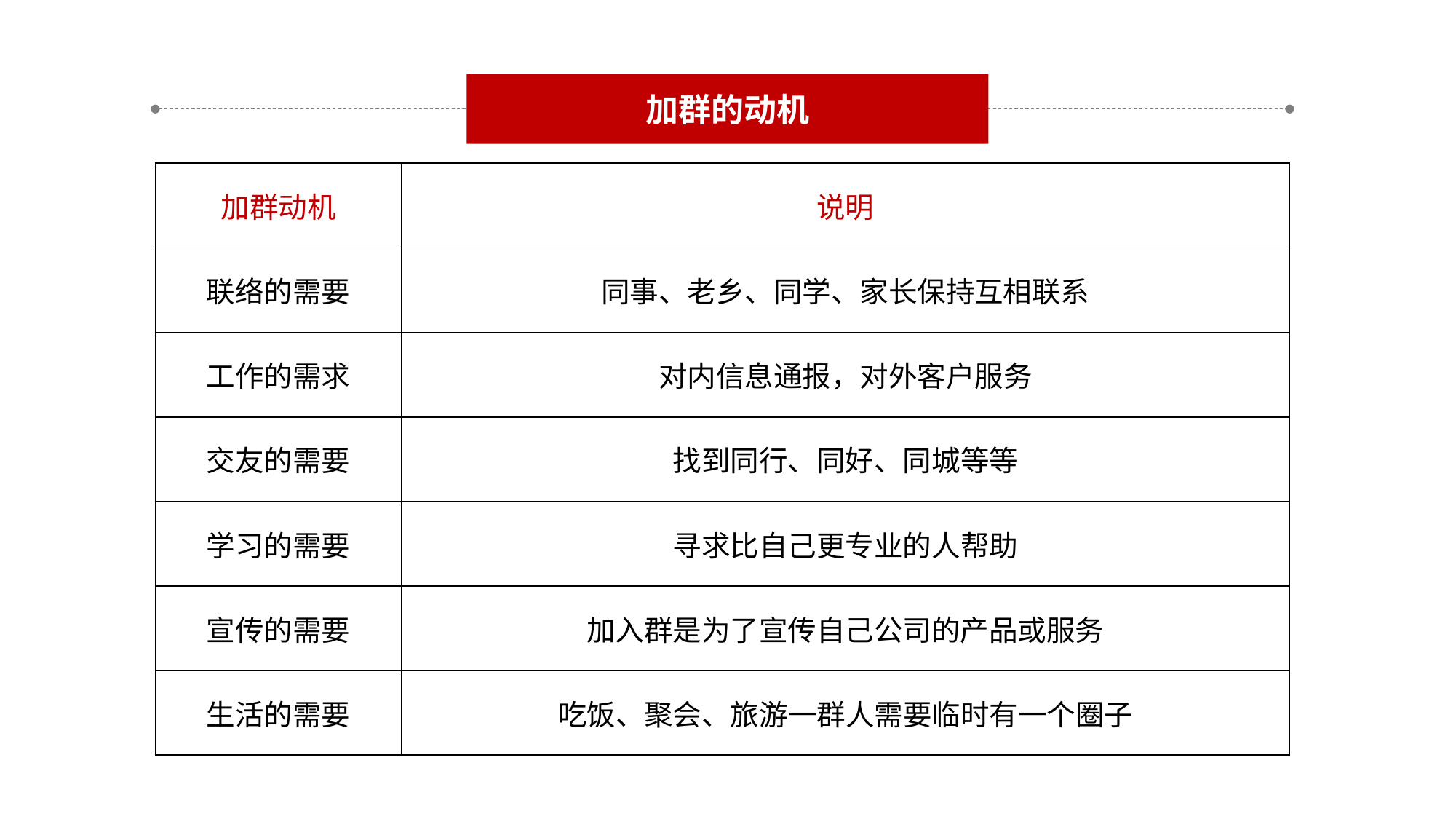

加群的动机
| 加群动机 | 说明 |
| --- | --- |
| 联络的需要 | 同事、老乡、同学、家长保持互相联系 |
| 工作的需求 | 对内信息通报，对外客户服务 |
| 交友的需要 | 找到同行、同好、同城等等 |
| 学习的需要 | 寻求比自己更专业的人帮助 |
| 宣传的需要 | 加入群是为了宣传自己公司的产品或服务 |
| 生活的需要 | 吃饭、聚会、旅游一群人需要临时有一个圈子 |